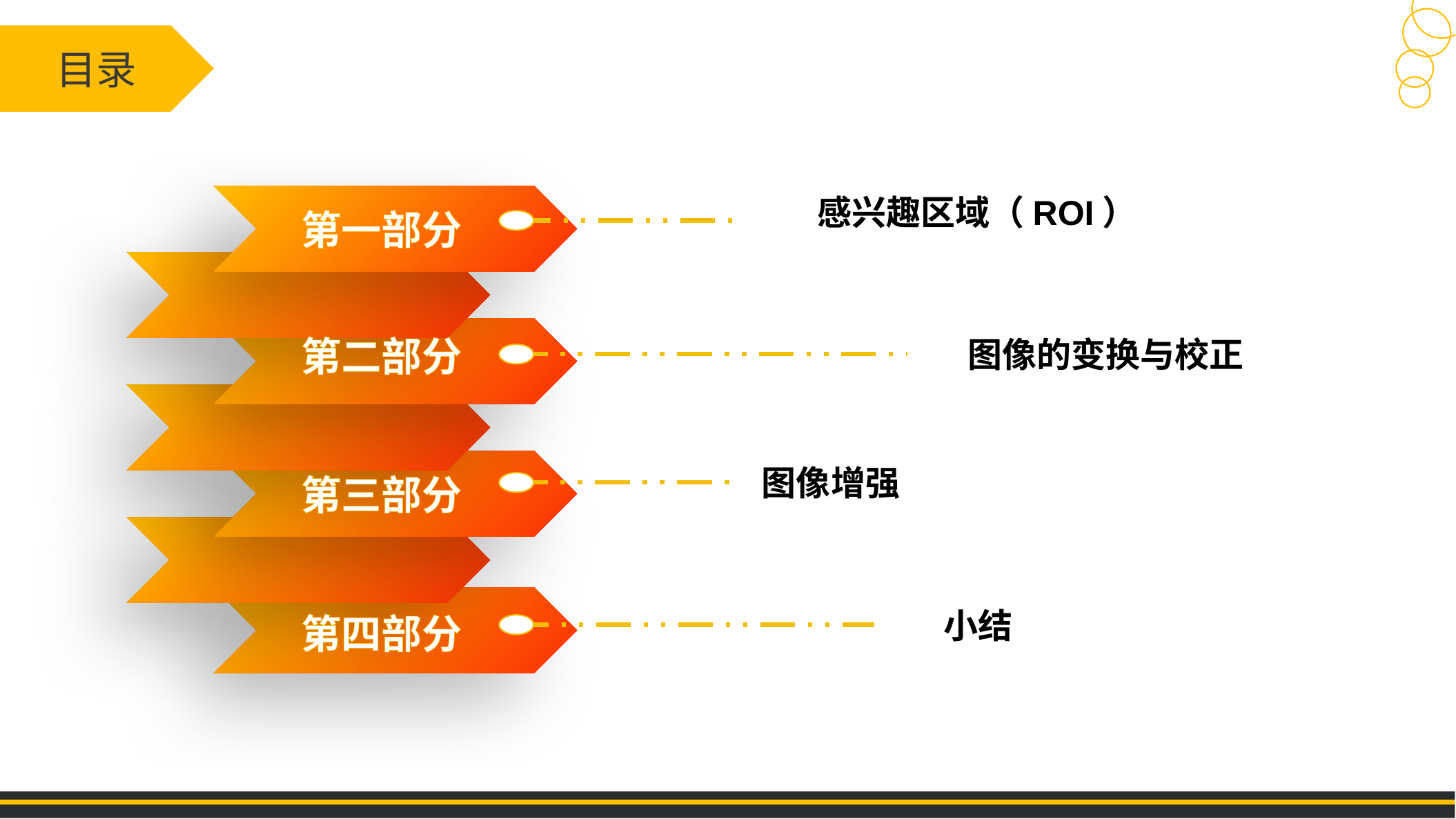

目录
感兴趣区域（ROI）

第一部分

第二部分
图像的变换与校正

图像增强
第三部分

小结
第四部分